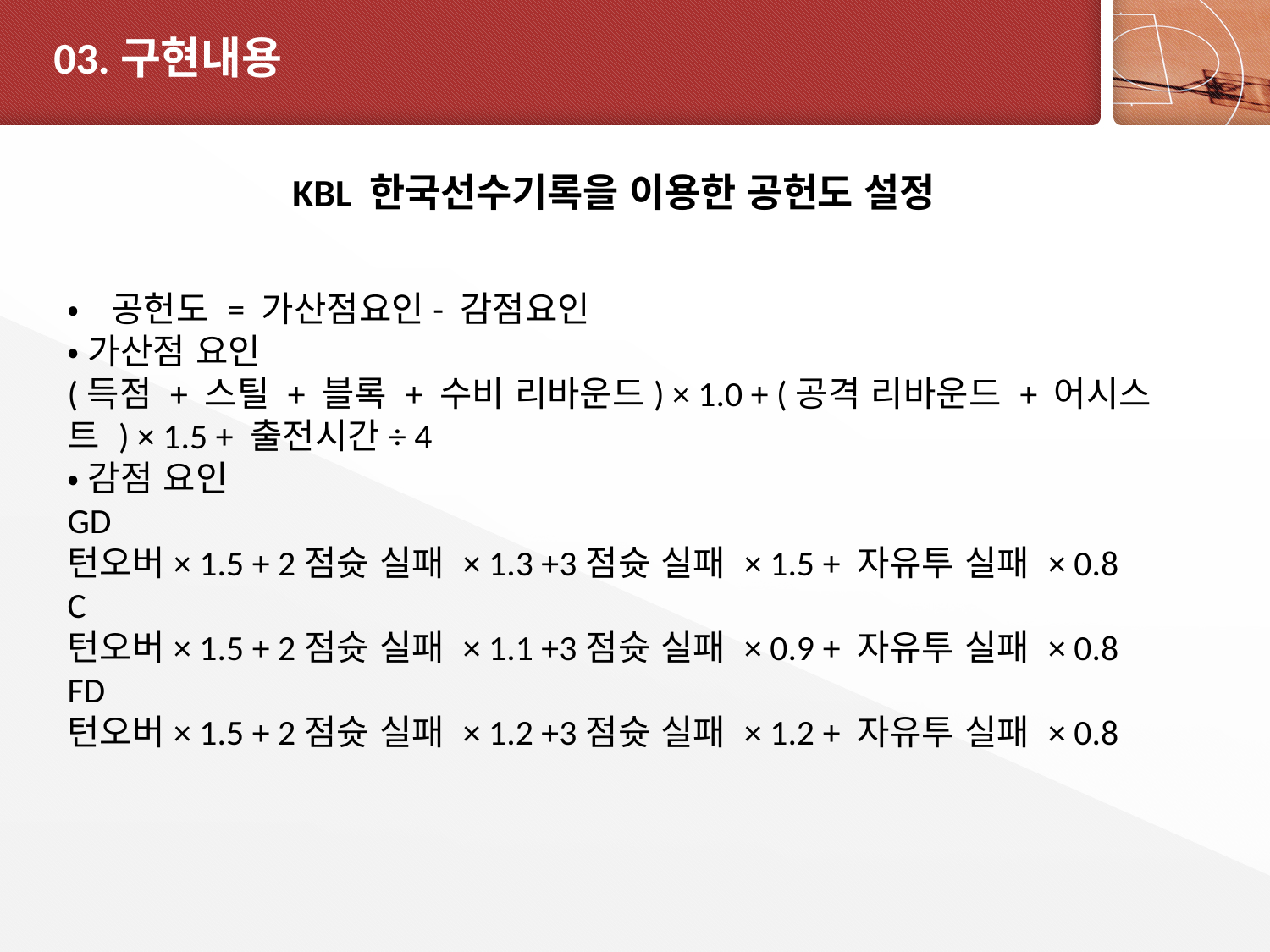

# 03.구현내용
KBL 한국선수기록을 이용한 공헌도 설정
•공헌도 = 가산점요인- 감점요인
•가산점 요인
(득점 + 스틸 + 블록 + 수비 리바운드) × 1.0 + (공격 리바운드 + 어시스트 ) × 1.5 + 출전시간÷ 4
•감점 요인
GD
턴오버× 1.5 + 2점슛 실패 × 1.3 +3점슛 실패 × 1.5 + 자유투 실패 × 0.8
C
턴오버× 1.5 + 2점슛 실패 × 1.1 +3점슛 실패 × 0.9 + 자유투 실패 × 0.8
FD
턴오버× 1.5 + 2점슛 실패 × 1.2 +3점슛 실패 × 1.2 + 자유투 실패 × 0.8